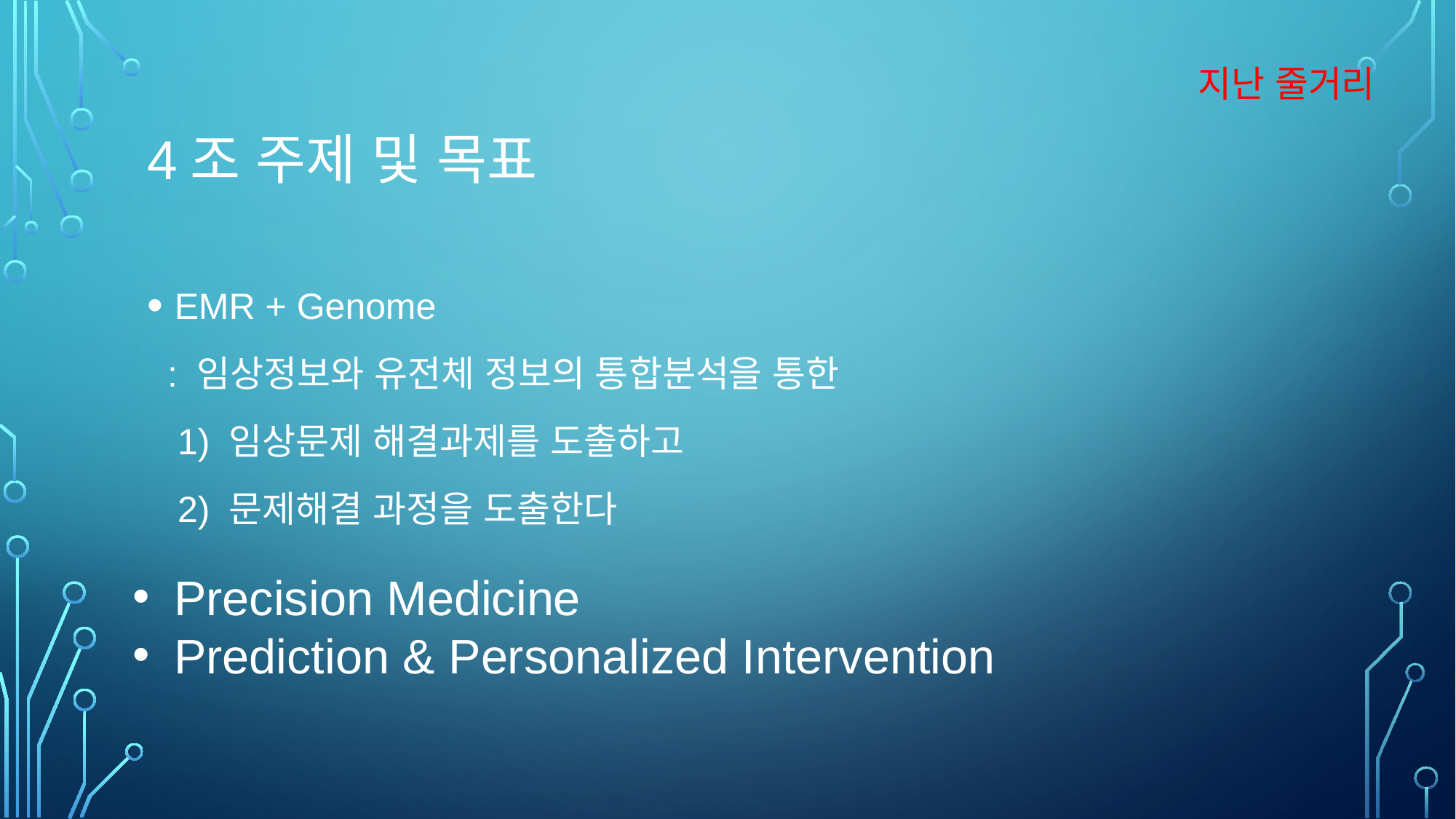

지난 줄거리
# 4조 주제 및 목표
EMR + Genome
  : 임상정보와 유전체 정보의 통합분석을 통한
   1) 임상문제 해결과제를 도출하고
   2) 문제해결 과정을 도출한다

Precision Medicine
Prediction & Personalized Intervention